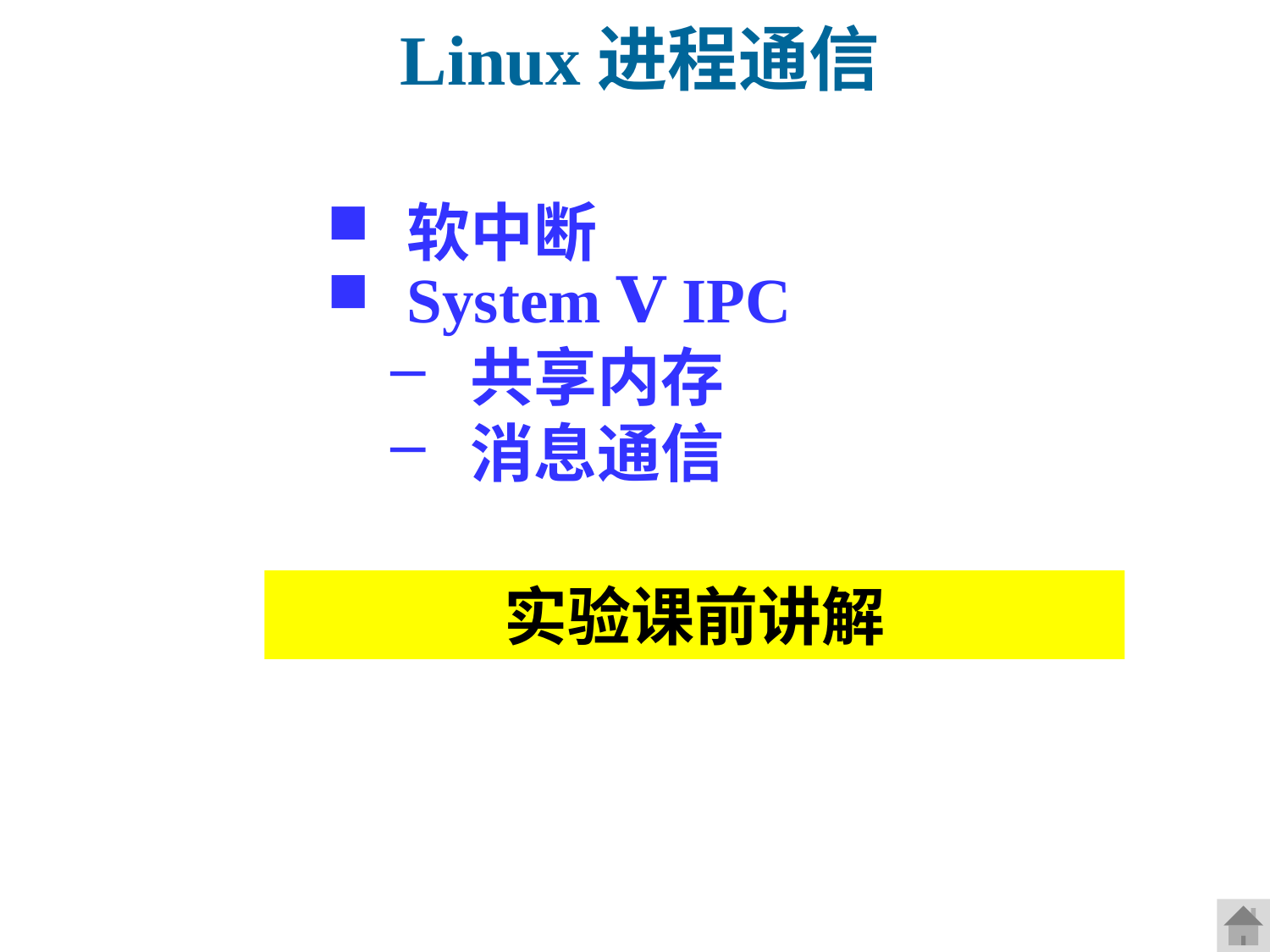

Linux进程通信
软中断
System Ⅴ IPC
共享内存
消息通信
实验课前讲解
2021/9/3

第 99 页